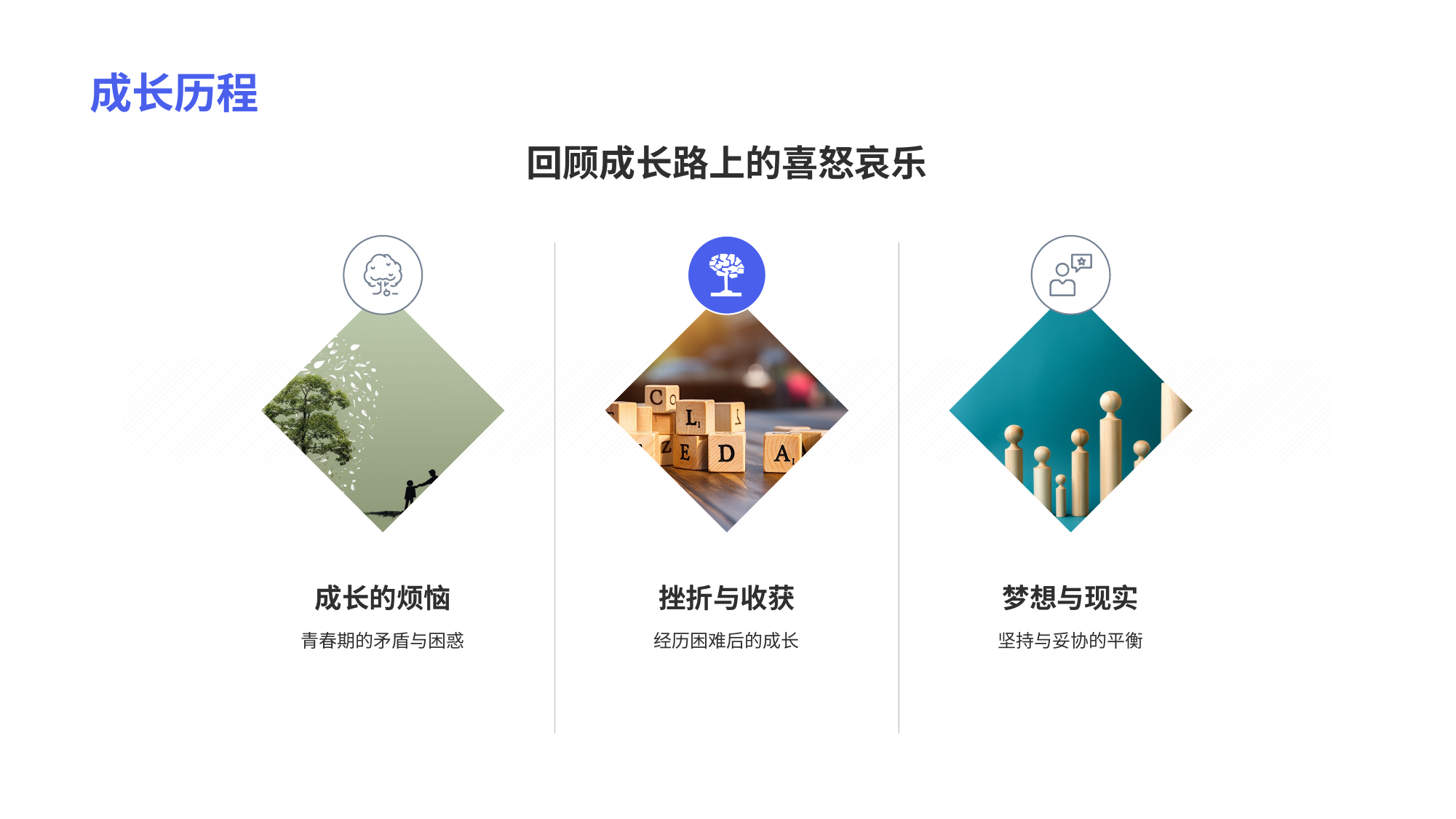

# 成长历程
回顾成长路上的喜怒哀乐

成长的烦恼
青春期的矛盾与困惑

挫折与收获
经历困难后的成长

梦想与现实
坚持与妥协的平衡